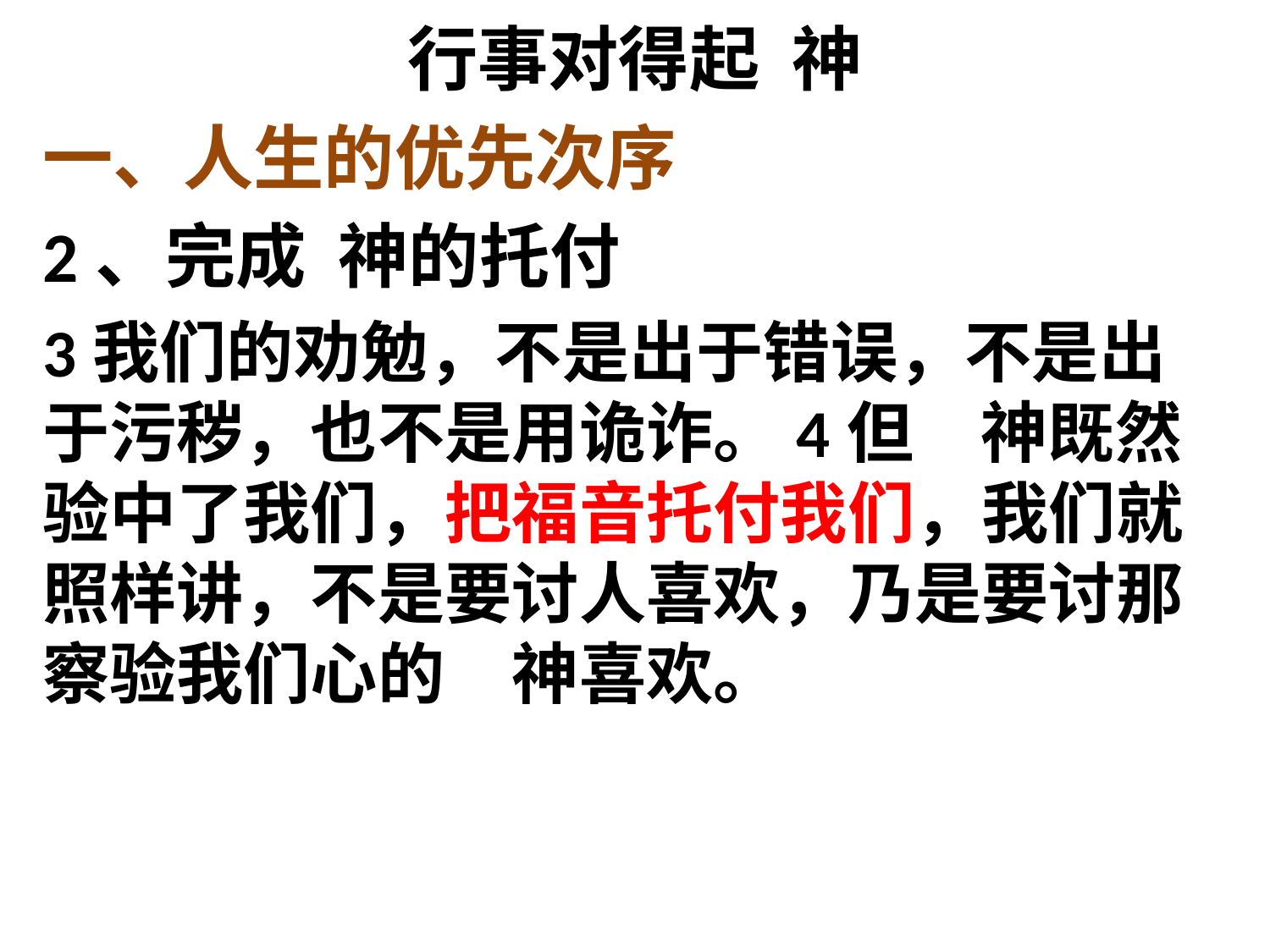

# 行事对得起  神
一、人生的优先次序
2、完成  神的托付
3我们的劝勉，不是出于错误，不是出于污秽，也不是用诡诈。4但　神既然验中了我们，把福音托付我们，我们就照样讲，不是要讨人喜欢，乃是要讨那察验我们心的　神喜欢。